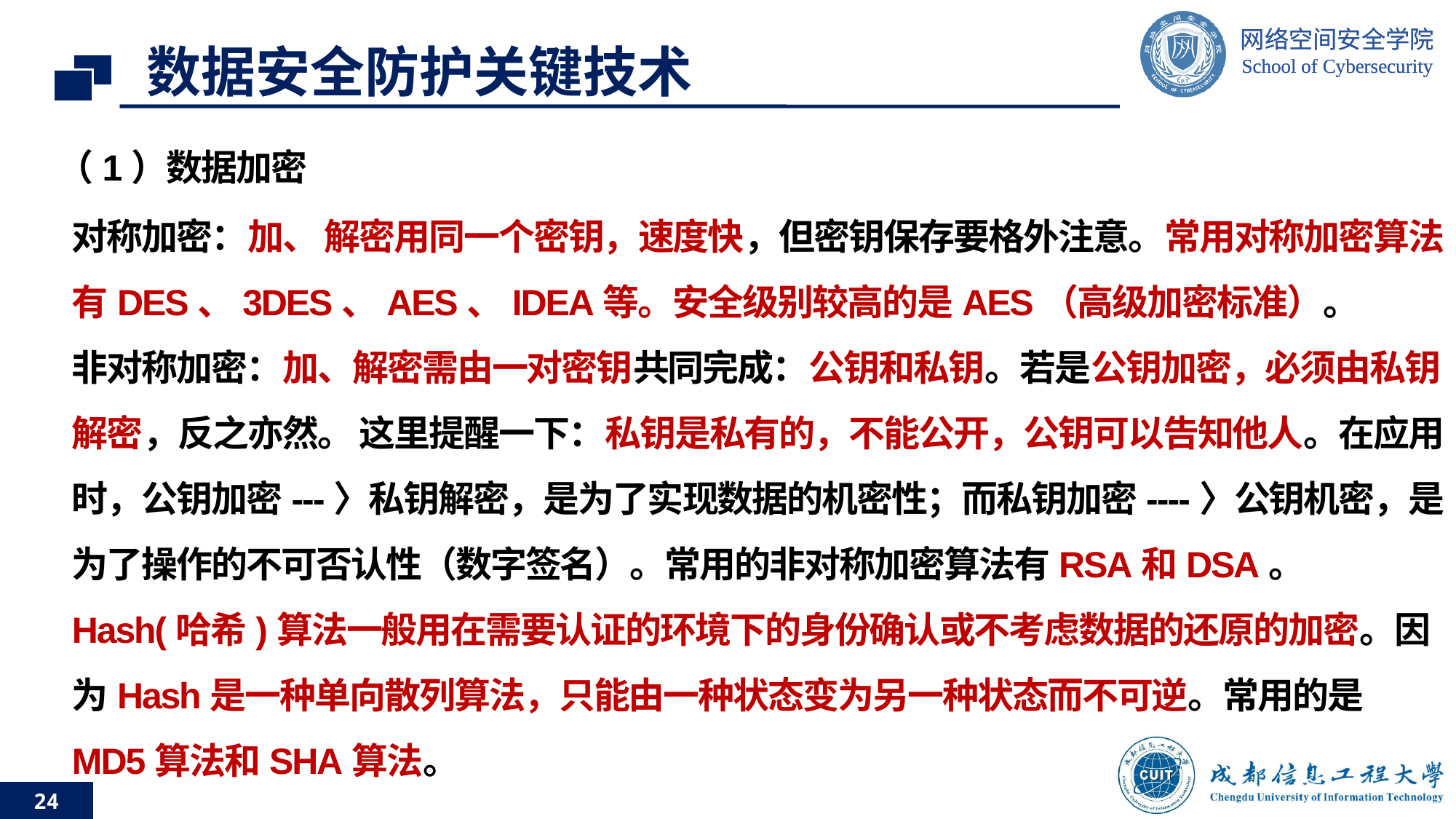

数据安全防护关键技术
（1）数据加密
对称加密：加、 解密用同一个密钥，速度快，但密钥保存要格外注意。常用对称加密算法有DES、3DES、AES、IDEA等。安全级别较高的是AES（高级加密标准）。
非对称加密：加、解密需由一对密钥共同完成：公钥和私钥。若是公钥加密，必须由私钥解密，反之亦然。 这里提醒一下：私钥是私有的，不能公开，公钥可以告知他人。在应用时，公钥加密---〉私钥解密，是为了实现数据的机密性；而私钥加密----〉公钥机密，是为了操作的不可否认性（数字签名）。常用的非对称加密算法有RSA和DSA。
Hash(哈希)算法一般用在需要认证的环境下的身份确认或不考虑数据的还原的加密。因为Hash是一种单向散列算法，只能由一种状态变为另一种状态而不可逆。常用的是MD5算法和SHA算法。
24